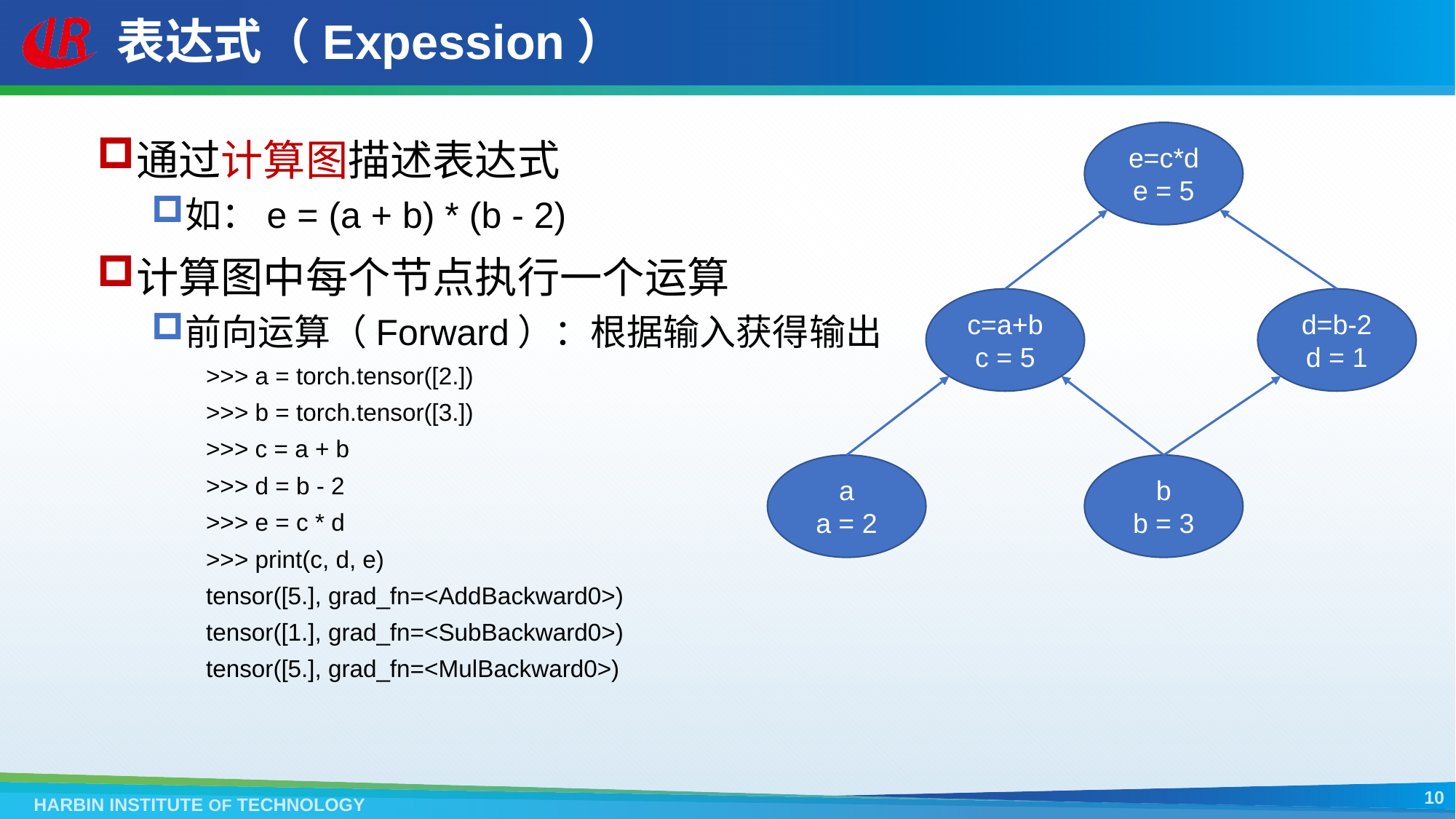

# 表达式（Expession）
e=c*d
e = 5
c=a+b
c = 5
d=b-2
d = 1
a
a = 2
b
b = 3
通过计算图描述表达式
如：e = (a + b) * (b - 2)
计算图中每个节点执行一个运算
前向运算（Forward）：根据输入获得输出
>>> a = torch.tensor([2.])
>>> b = torch.tensor([3.])
>>> c = a + b
>>> d = b - 2
>>> e = c * d
>>> print(c, d, e)
tensor([5.], grad_fn=<AddBackward0>)
tensor([1.], grad_fn=<SubBackward0>)
tensor([5.], grad_fn=<MulBackward0>)
10
HARBIN INSTITUTE OF TECHNOLOGY